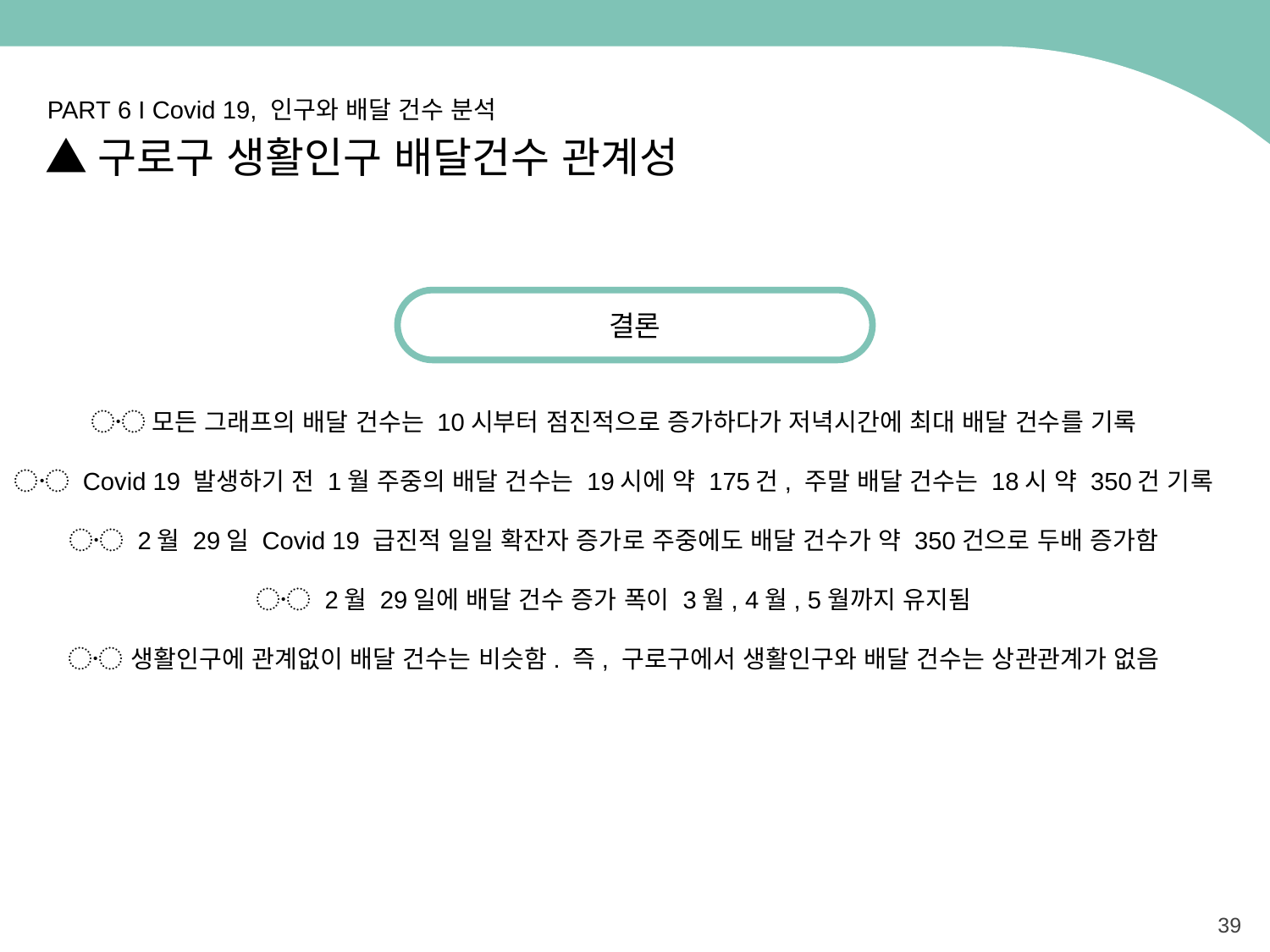

PART 6 I Covid 19, 인구와 배달 건수 분석
▲구로구 생활인구 배달건수 관계성

결론
〮 모든 그래프의 배달 건수는 10시부터 점진적으로 증가하다가 저녁시간에 최대 배달 건수를 기록

〮 Covid 19 발생하기 전 1월 주중의 배달 건수는 19시에 약 175건, 주말 배달 건수는 18시 약 350건 기록

〮 2월 29일 Covid 19 급진적 일일 확잔자 증가로 주중에도 배달 건수가 약 350건으로 두배 증가함

〮 2월 29일에 배달 건수 증가 폭이 3월, 4월, 5월까지 유지됨

〮 생활인구에 관계없이 배달 건수는 비슷함. 즉, 구로구에서 생활인구와 배달 건수는 상관관계가 없음
39